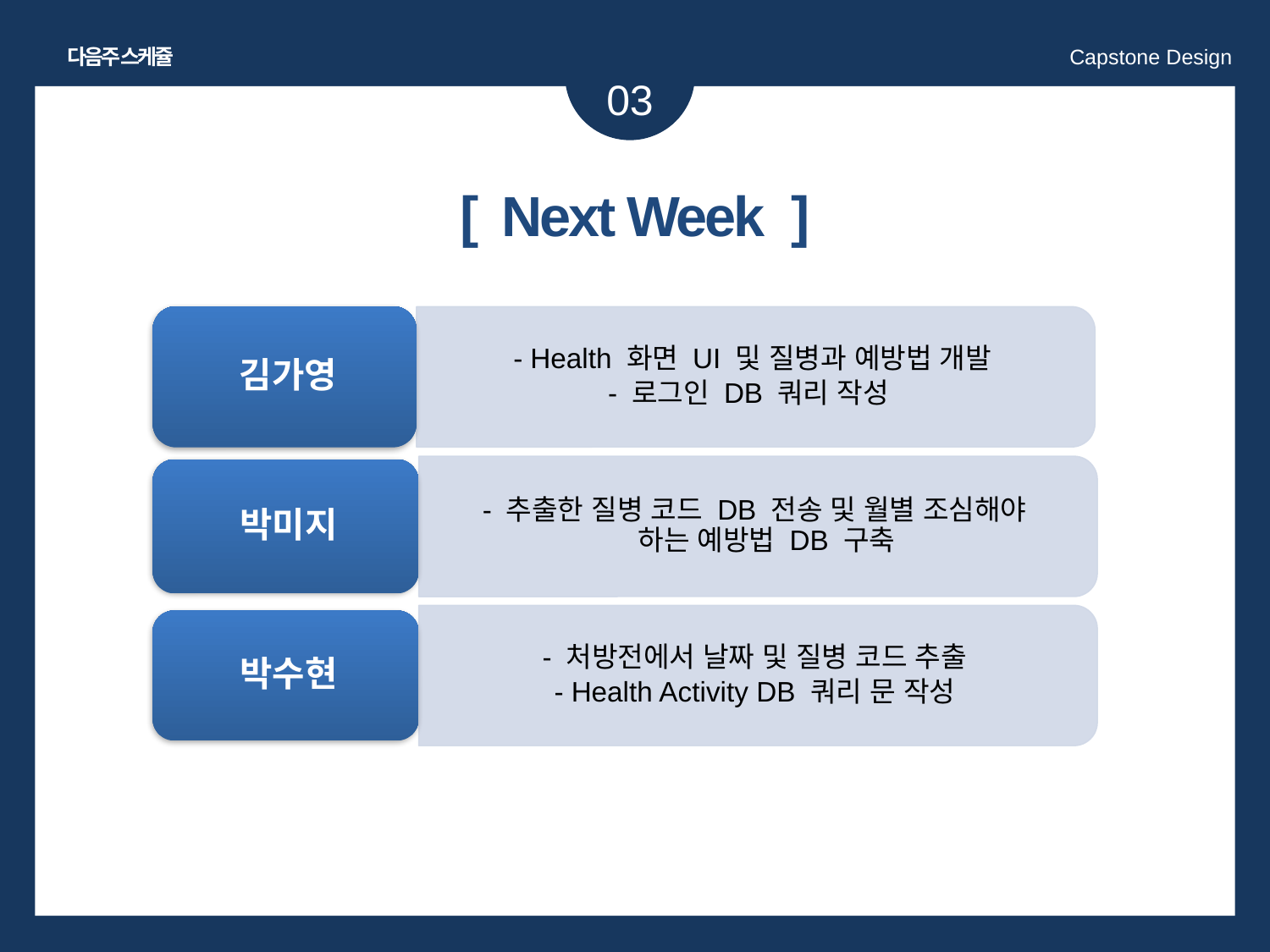

다음주 스케쥴
Capstone Design
03

[  Next Week  ]

- Health 화면 UI 및 질병과 예방법 개발
- 로그인 DB 쿼리 작성
김가영
- 추출한 질병 코드 DB 전송 및 월별 조심해야 하는 예방법 DB 구축
박미지
- 처방전에서 날짜 및 질병 코드 추출
- Health Activity DB 쿼리 문 작성
박수현